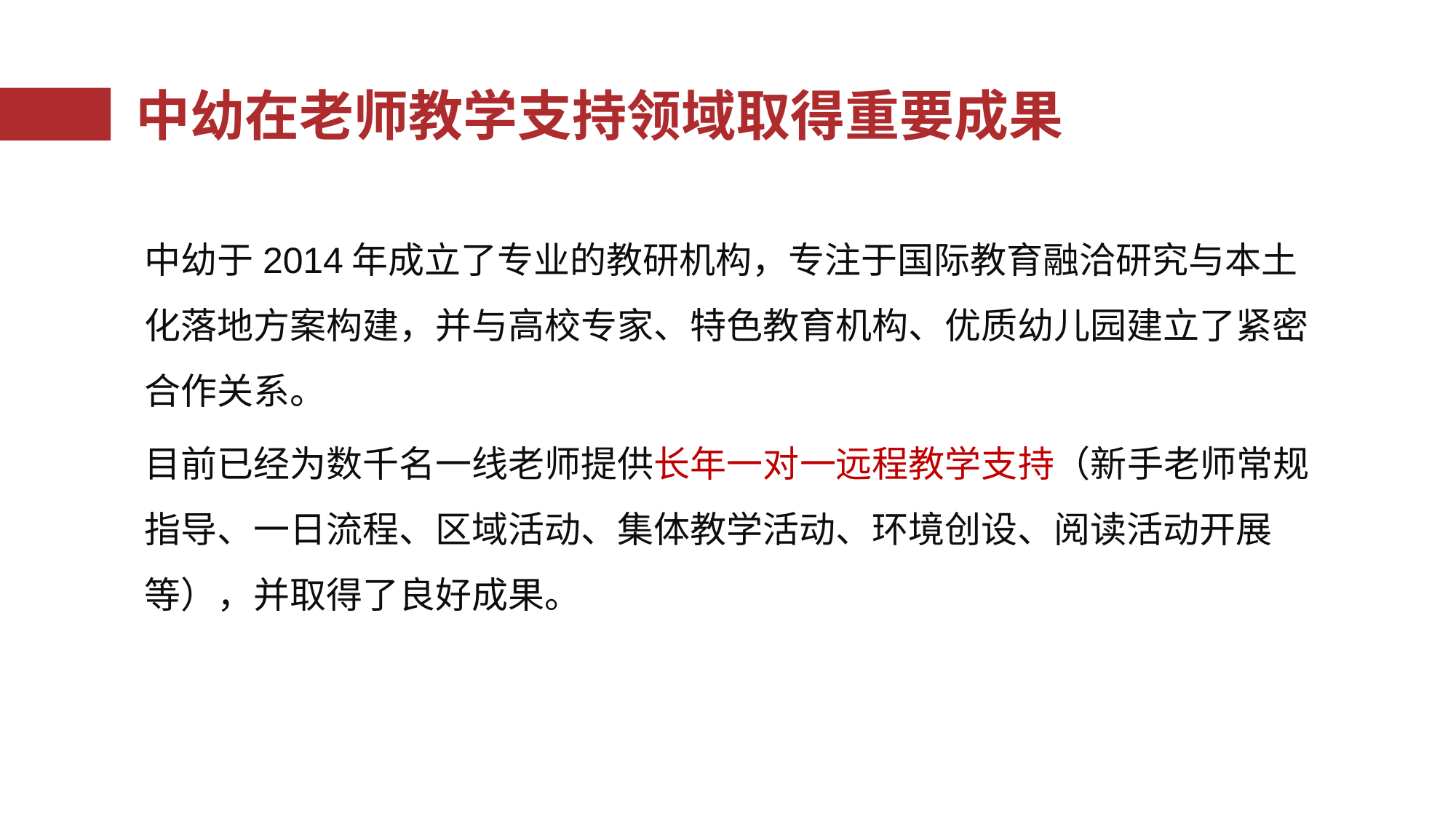

中幼在老师教学支持领域取得重要成果

中幼于2014年成立了专业的教研机构，专注于国际教育融洽研究与本土化落地方案构建，并与高校专家、特色教育机构、优质幼儿园建立了紧密合作关系。
目前已经为数千名一线老师提供长年一对一远程教学支持（新手老师常规指导、一日流程、区域活动、集体教学活动、环境创设、阅读活动开展等），并取得了良好成果。